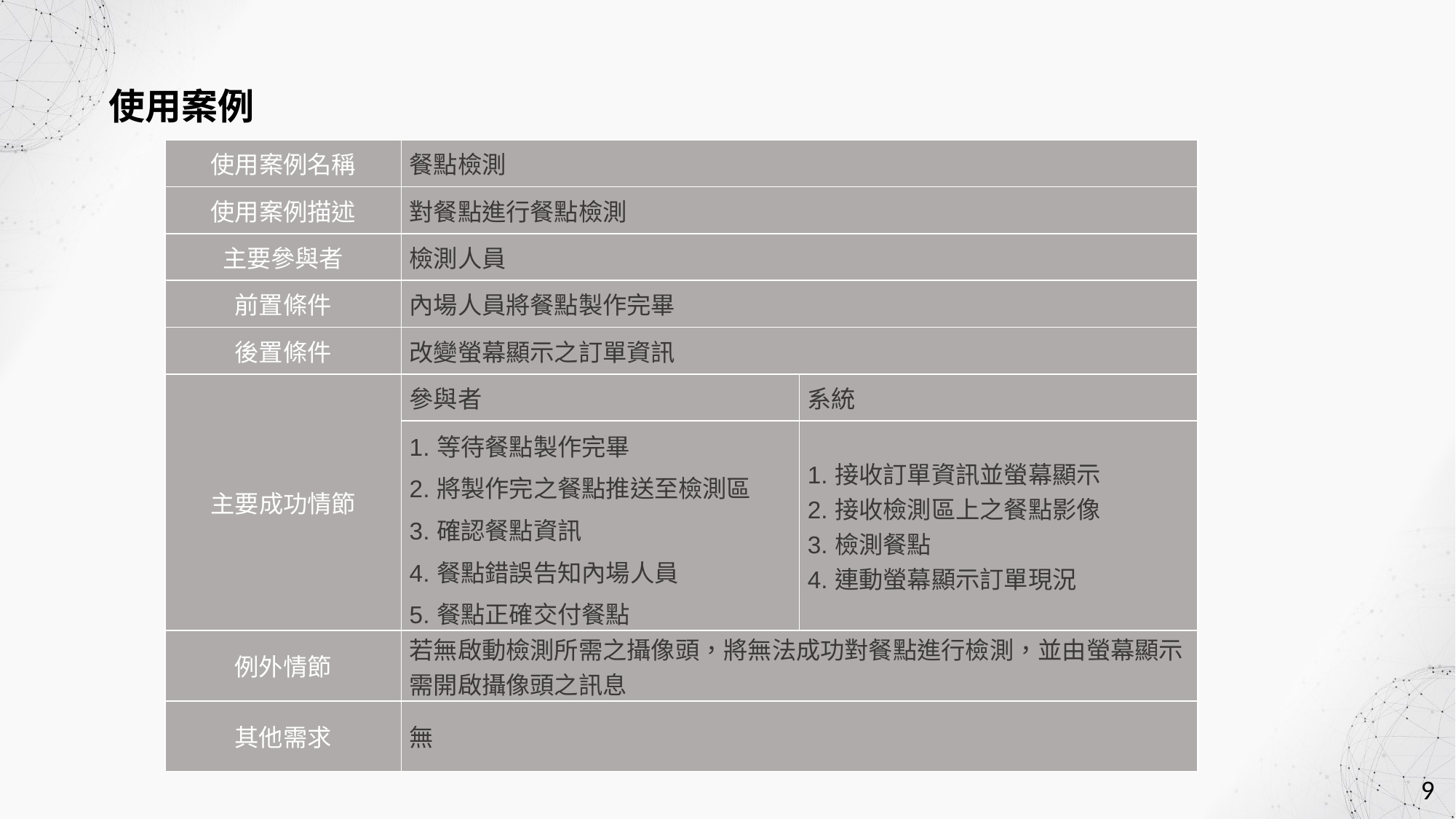

使用案例
| 使用案例名稱 | 餐點檢測 |  |
| --- | --- | --- |
| 使用案例描述 | 對餐點進行餐點檢測 |  |
| 主要參與者 | 檢測人員 |  |
| 前置條件 | 內場人員將餐點製作完畢 |  |
| 後置條件 | 改變螢幕顯示之訂單資訊 |  |
| 主要成功情節 | 參與者 | 系統 |
|  | 等待餐點製作完畢 將製作完之餐點推送至檢測區 確認餐點資訊 餐點錯誤告知內場人員 餐點正確交付餐點 | 接收訂單資訊並螢幕顯示 接收檢測區上之餐點影像 檢測餐點 連動螢幕顯示訂單現況 |
| 例外情節 | 若無啟動檢測所需之攝像頭，將無法成功對餐點進行檢測，並由螢幕顯示需開啟攝像頭之訊息 |  |
| 其他需求 | 無 |  |
9